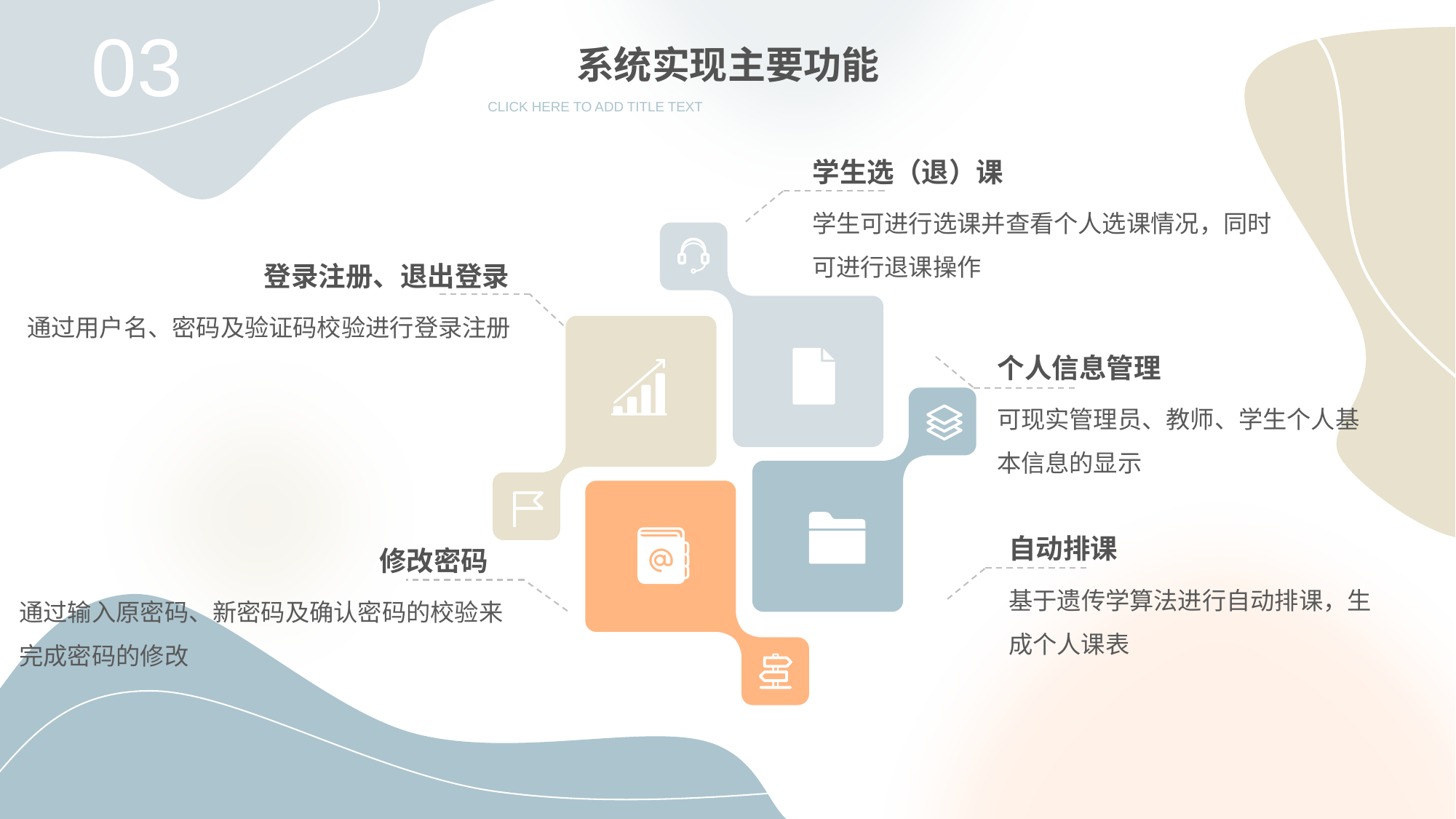

03
系统实现主要功能
CLICK HERE TO ADD TITLE TEXT
学生选（退）课
学生可进行选课并查看个人选课情况，同时可进行退课操作

登录注册、退出登录
通过用户名、密码及验证码校验进行登录注册

个人信息管理
可现实管理员、教师、学生个人基本信息的显示

自动排课
基于遗传学算法进行自动排课，生成个人课表

修改密码
通过输入原密码、新密码及确认密码的校验来完成密码的修改